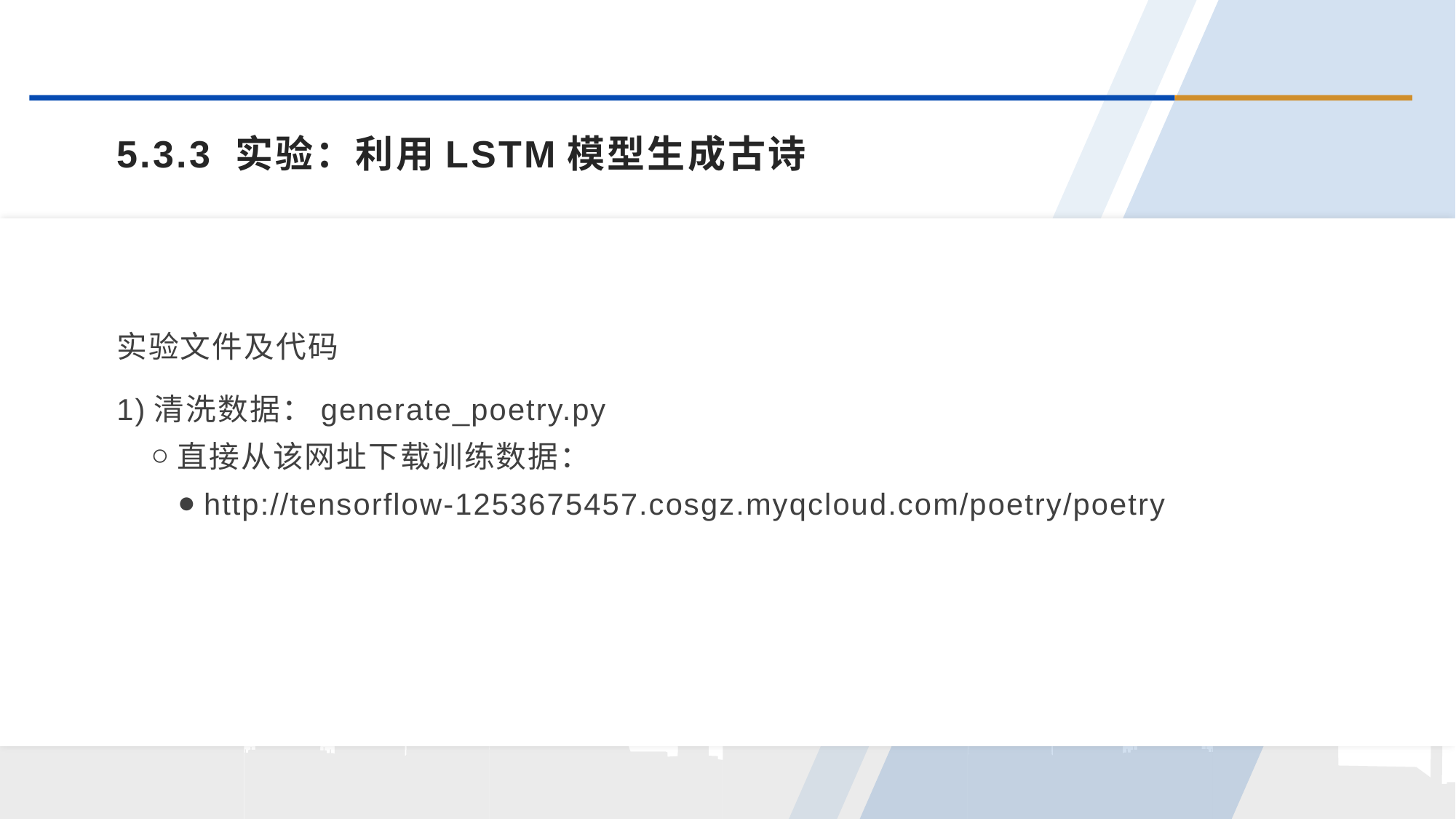

5.3.3 实验：利用LSTM模型生成古诗
实验文件及代码
1)清洗数据：generate_poetry.py
直接从该网址下载训练数据：
http://tensorflow-1253675457.cosgz.myqcloud.com/poetry/poetry